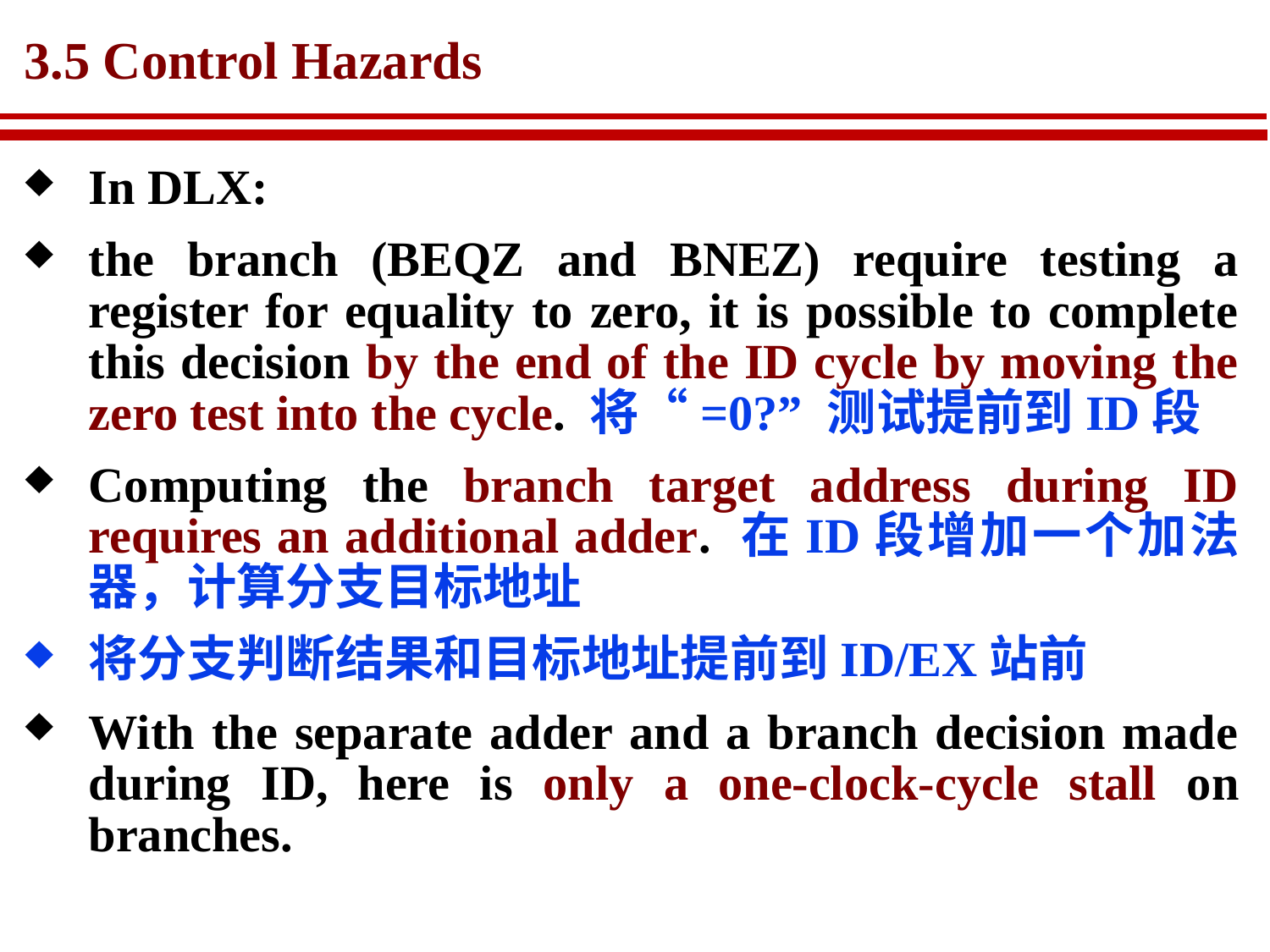

# 3.5 Control Hazards
In DLX:
the branch (BEQZ and BNEZ) require testing a register for equality to zero, it is possible to complete this decision by the end of the ID cycle by moving the zero test into the cycle. 将“=0?” 测试提前到ID段
Computing the branch target address during ID requires an additional adder. 在ID段增加一个加法器，计算分支目标地址
将分支判断结果和目标地址提前到ID/EX站前
With the separate adder and a branch decision made during ID, here is only a one-clock-cycle stall on branches.